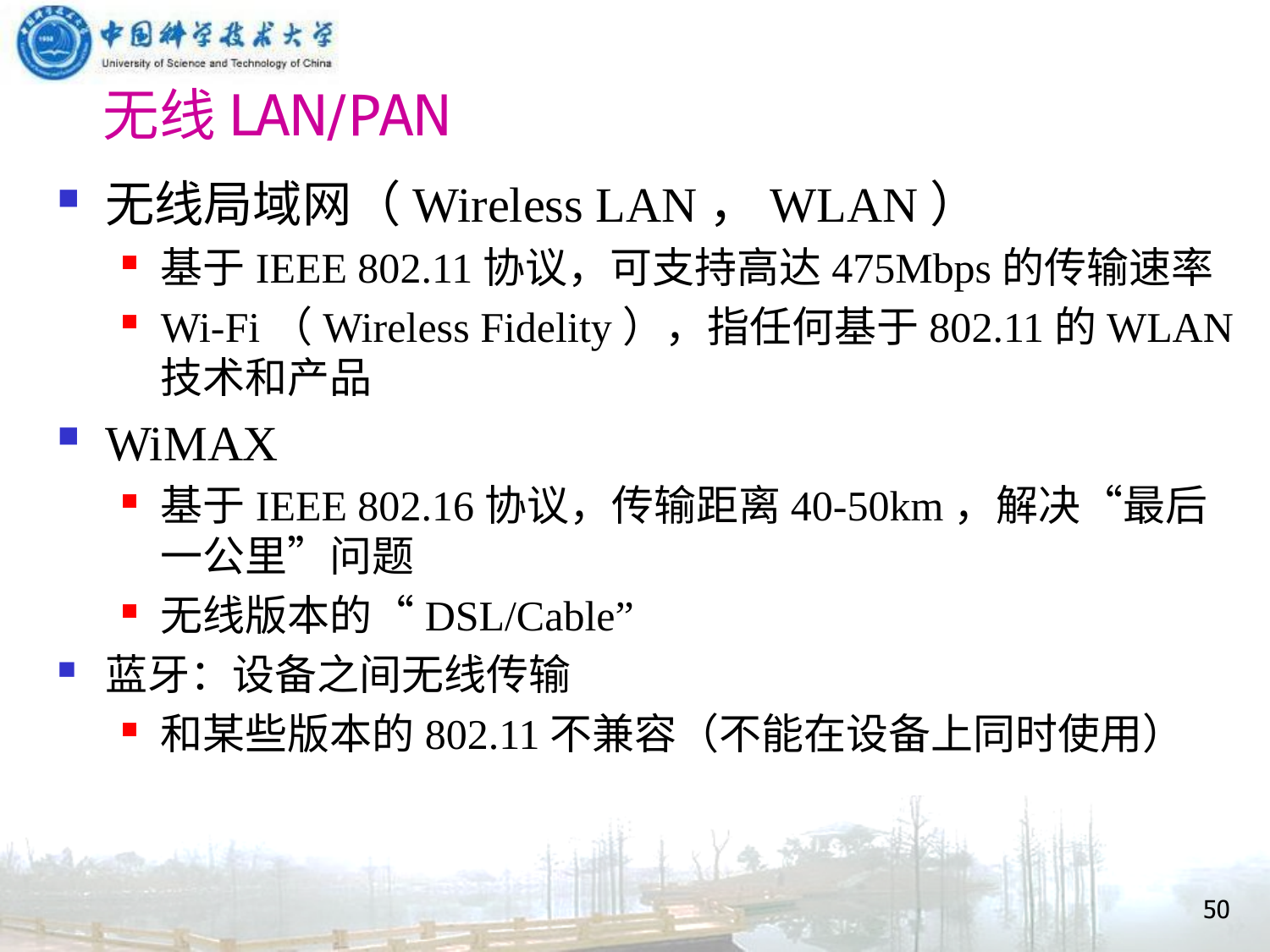

# 无线LAN/PAN
无线局域网（Wireless LAN，WLAN）
基于IEEE 802.11协议，可支持高达475Mbps的传输速率
Wi-Fi（Wireless Fidelity），指任何基于802.11的WLAN技术和产品
WiMAX
基于IEEE 802.16协议，传输距离40-50km，解决“最后一公里”问题
无线版本的“DSL/Cable”
蓝牙：设备之间无线传输
和某些版本的802.11不兼容（不能在设备上同时使用）
50